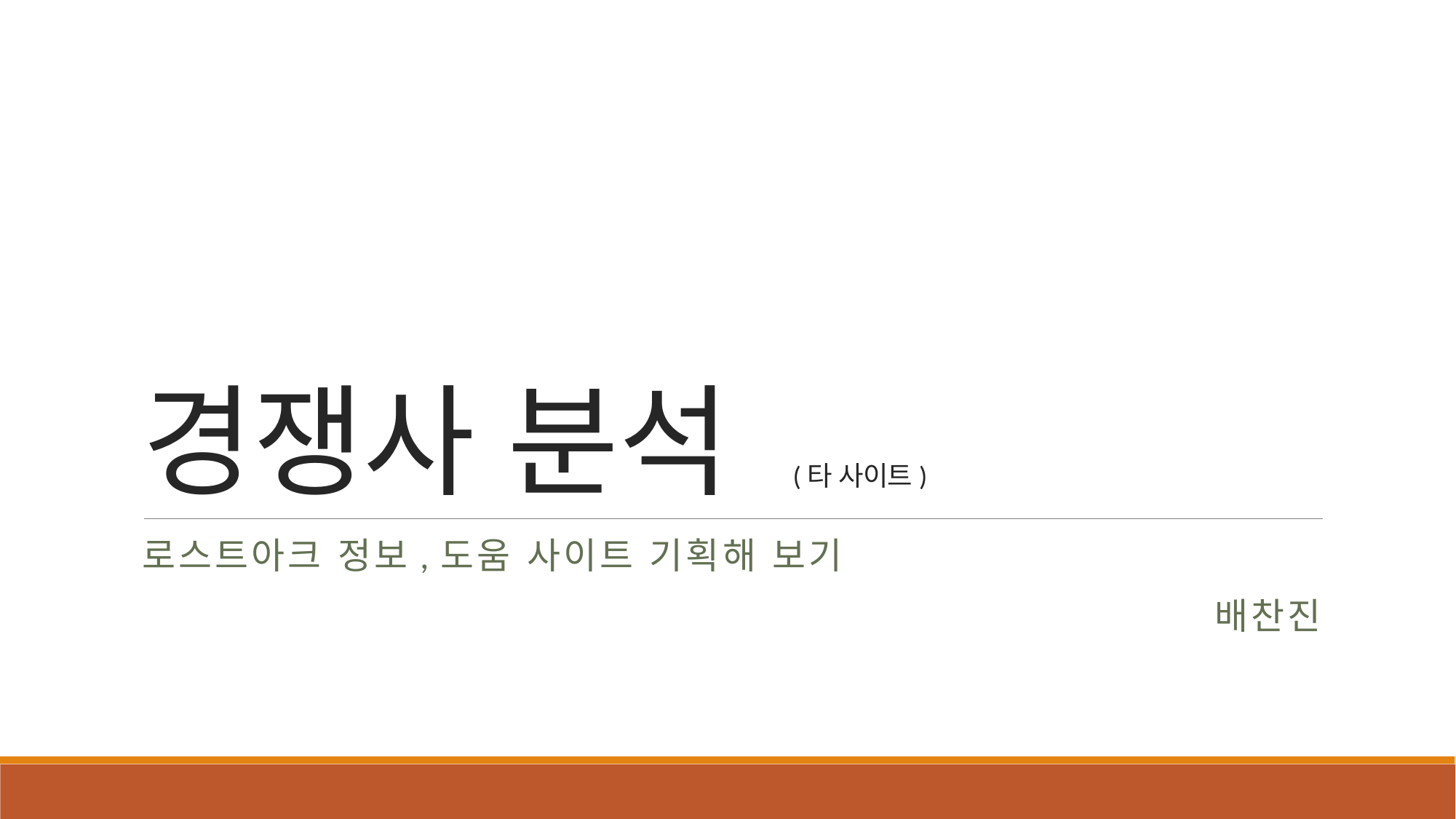

# 경쟁사 분석 (타 사이트)
로스트아크 정보,도움 사이트 기획해 보기
배찬진